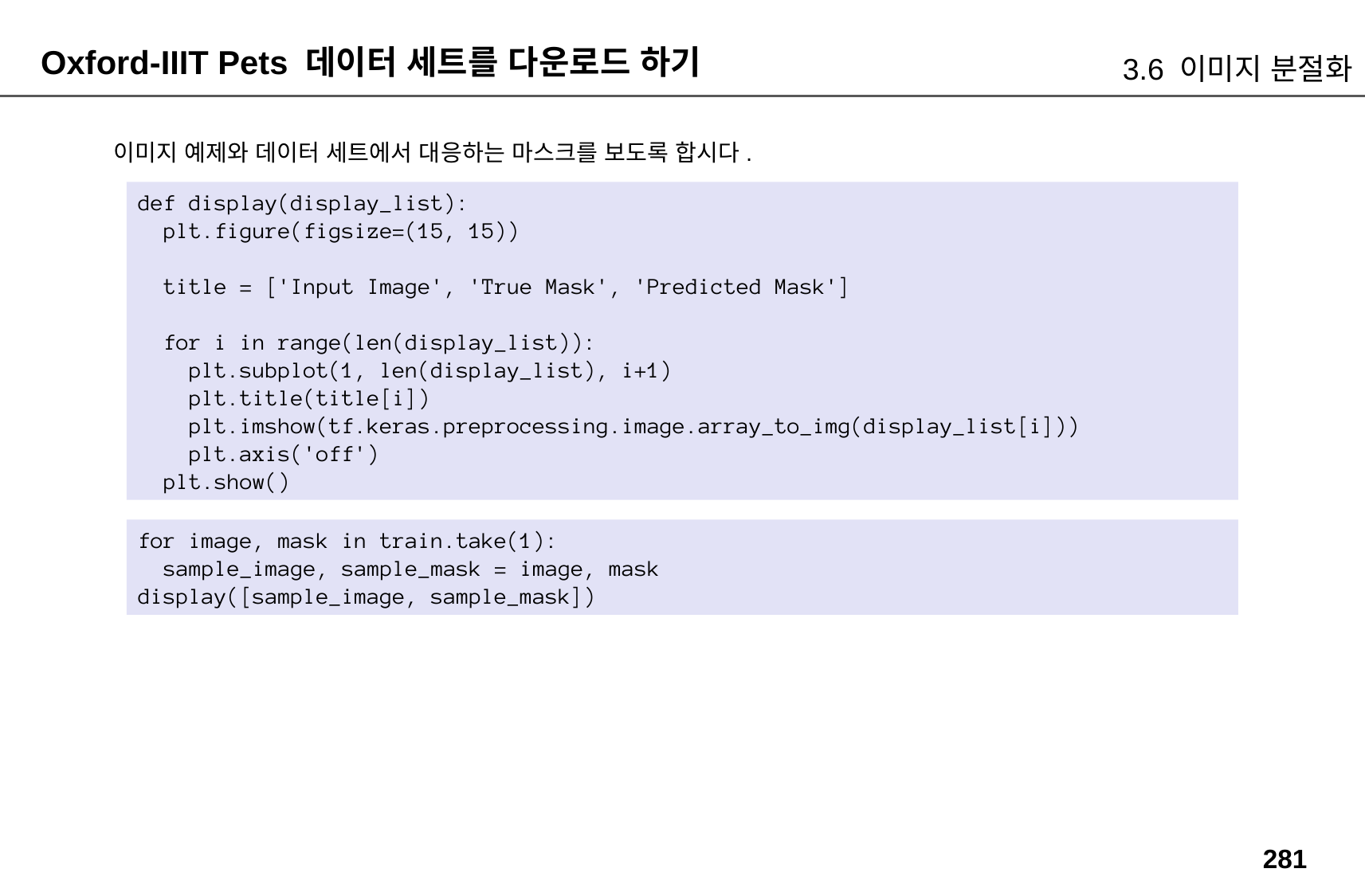

Oxford-IIIT Pets 데이터 세트를 다운로드 하기
3.6 이미지 분절화
이미지 예제와 데이터 세트에서 대응하는 마스크를 보도록 합시다.
def display(display_list):
  plt.figure(figsize=(15, 15))

  title = ['Input Image', 'True Mask', 'Predicted Mask']

  for i in range(len(display_list)):
    plt.subplot(1, len(display_list), i+1)
    plt.title(title[i])
    plt.imshow(tf.keras.preprocessing.image.array_to_img(display_list[i]))
    plt.axis('off')
  plt.show()
for image, mask in train.take(1):
  sample_image, sample_mask = image, mask
display([sample_image, sample_mask])